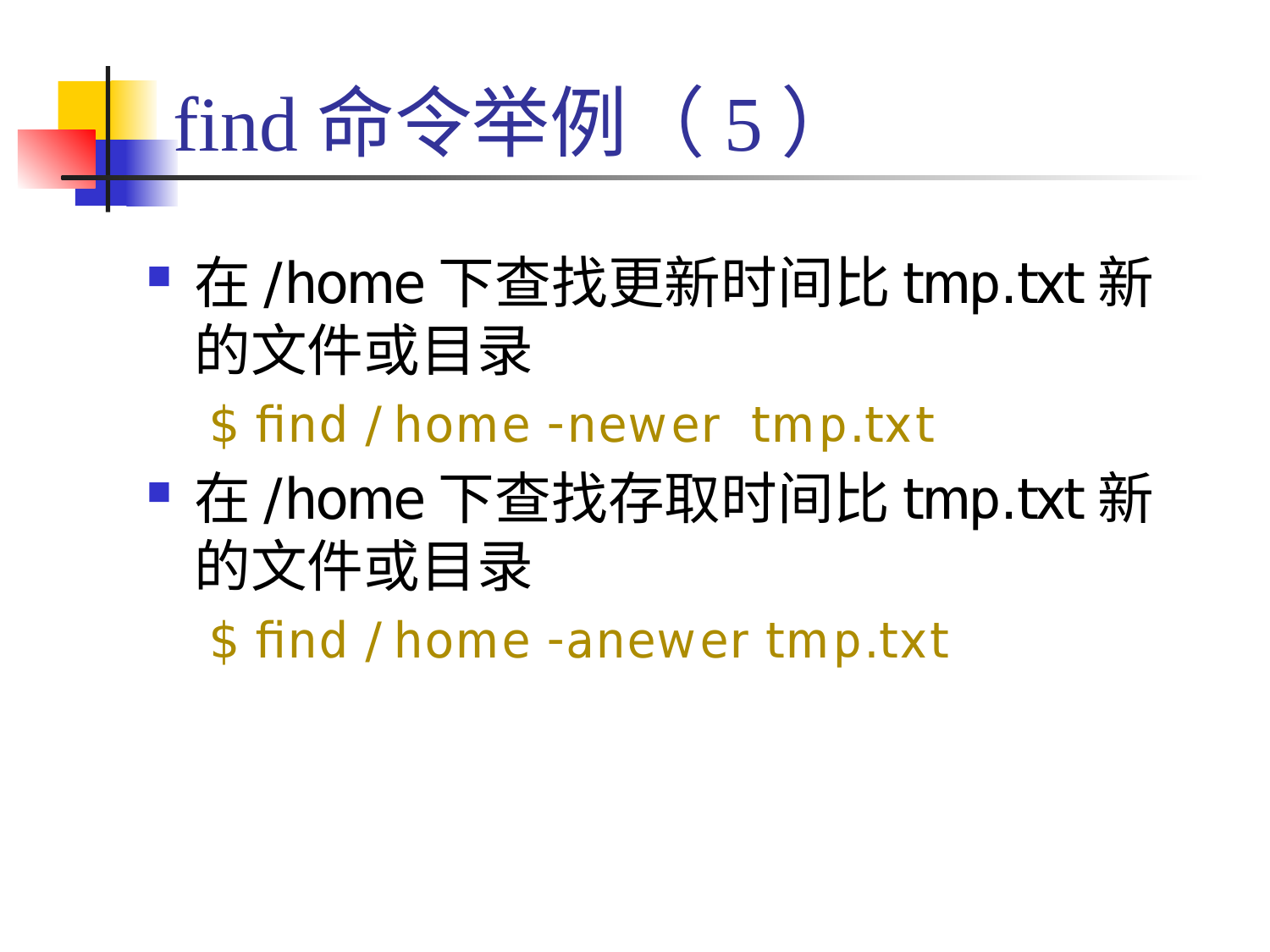

# find命令举例（5）
在/home下查找更新时间比tmp.txt新的文件或目录
$ find /home -newer  tmp.txt
在/home下查找存取时间比tmp.txt新的文件或目录
$ find /home -anewer tmp.txt